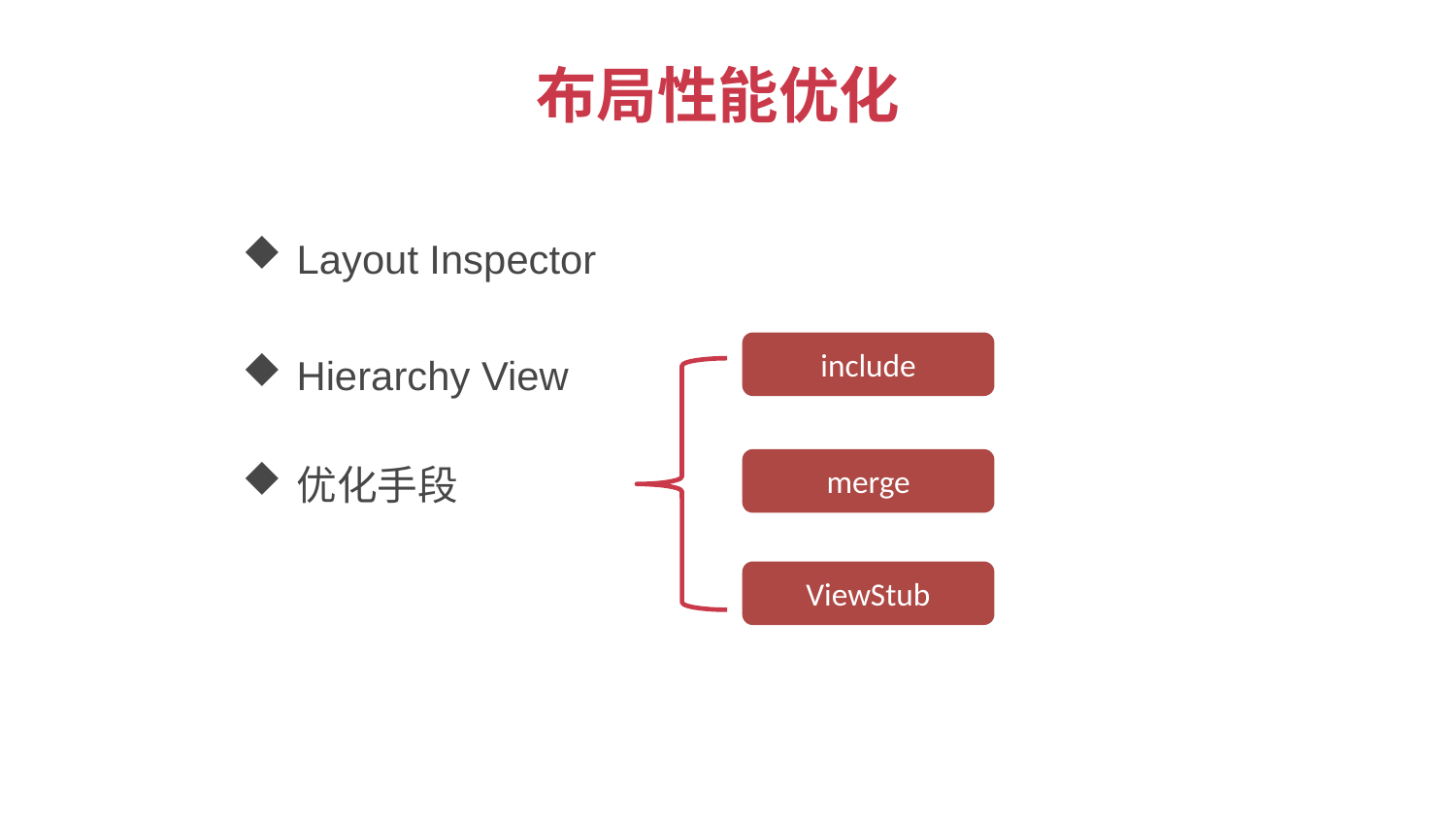

布局性能优化
Layout Inspector
include
Hierarchy View

merge
优化手段
ViewStub